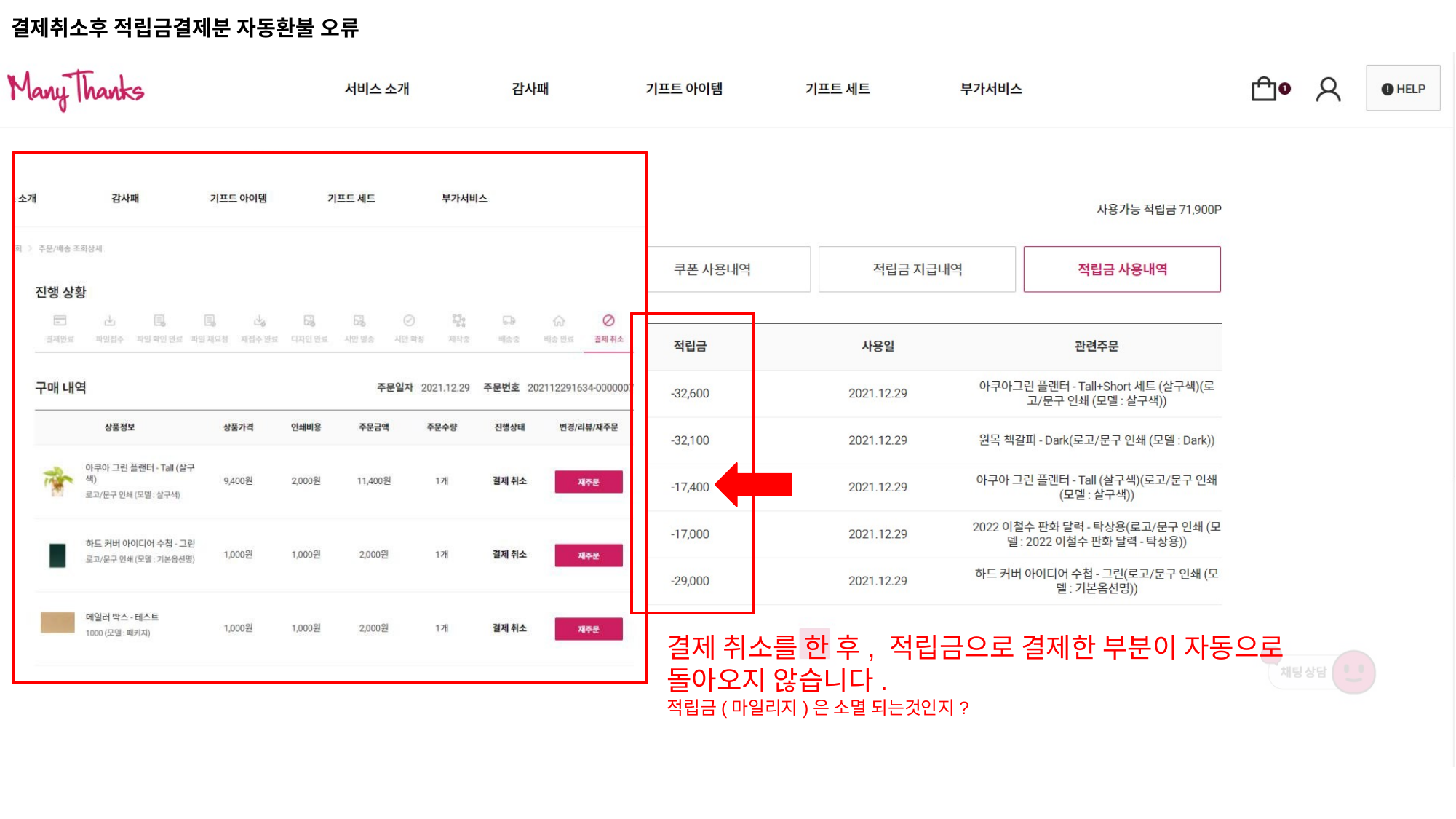

결제취소후 적립금결제분 자동환불 오류

결제 취소를 한 후, 적립금으로 결제한 부분이 자동으로  돌아오지 않습니다.
적립금(마일리지)은 소멸 되는것인지?